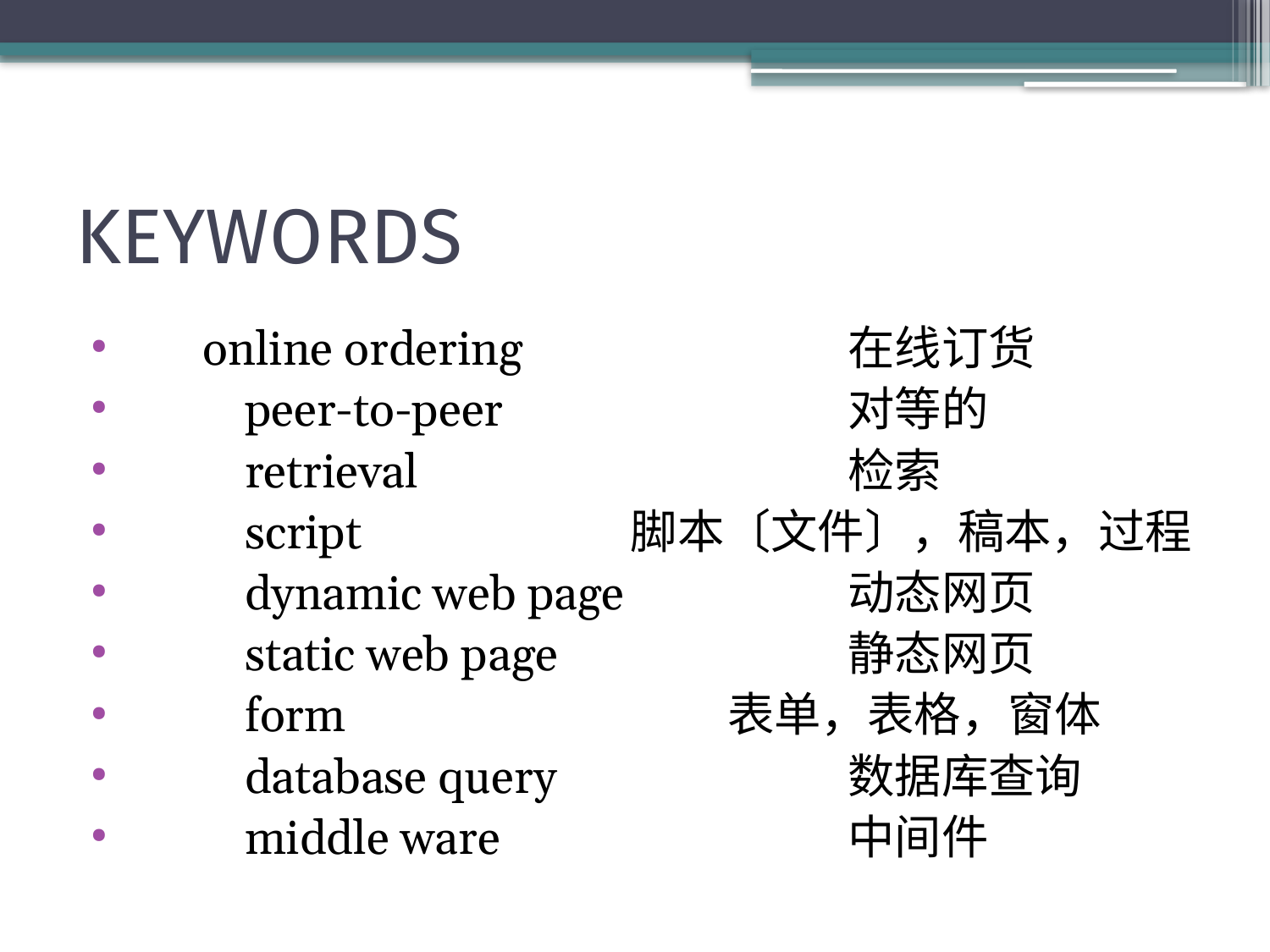

# KEYWORDS
       online ordering                      	在线订货
	peer-to-peer                         	对等的
	retrieval                            	检索
	script                       脚本〔文件〕，稿本，过程
	dynamic web page                   	动态网页
	static web page                      	静态网页
	form                              	表单，表格，窗体
	database query                       	数据库查询
	middle ware                        	中间件